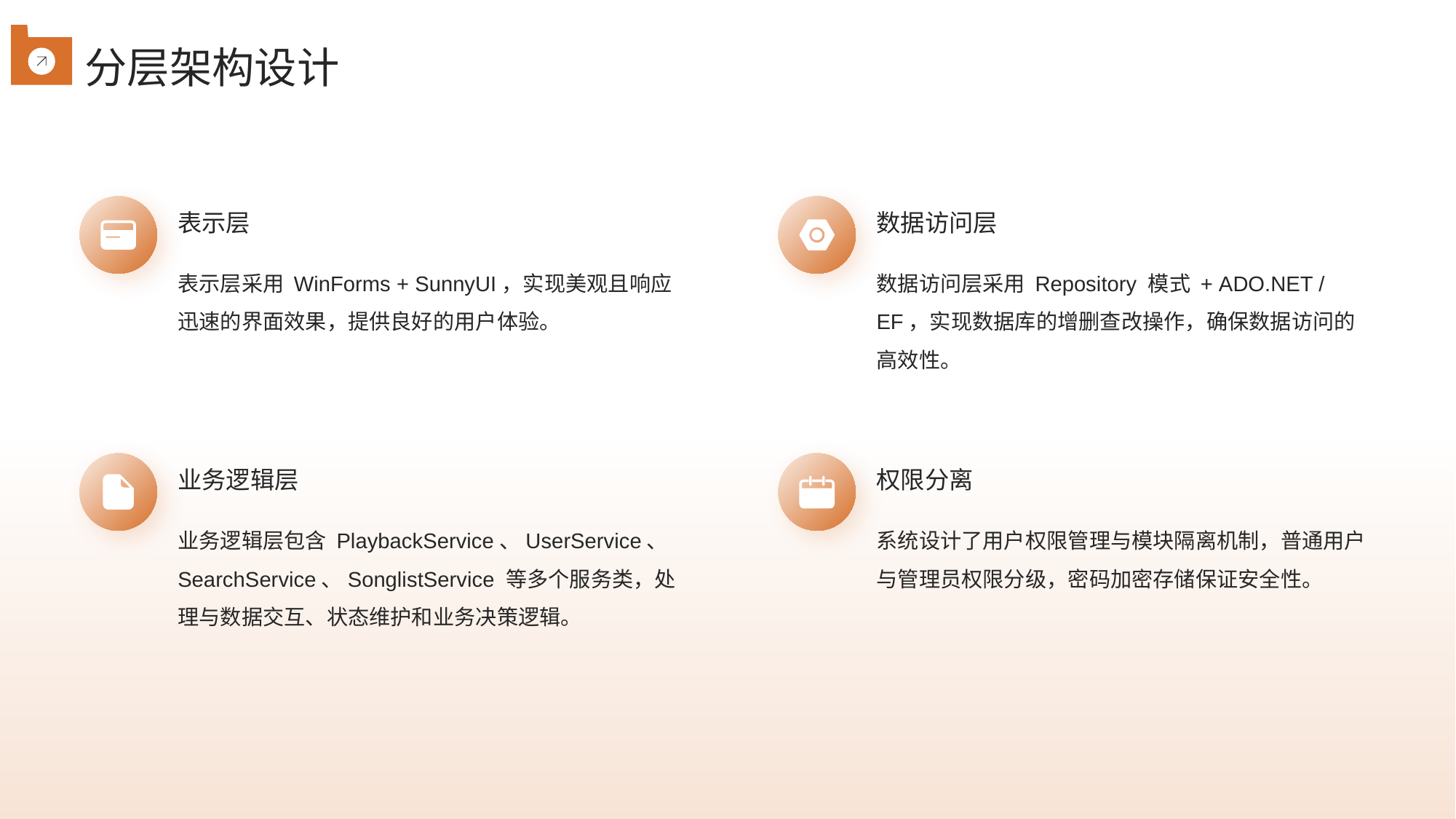

分层架构设计

数据访问层
表示层

表示层采用 WinForms + SunnyUI，实现美观且响应迅速的界面效果，提供良好的用户体验。
数据访问层采用 Repository 模式 + ADO.NET / EF，实现数据库的增删查改操作，确保数据访问的高效性。
权限分离
业务逻辑层

系统设计了用户权限管理与模块隔离机制，普通用户与管理员权限分级，密码加密存储保证安全性。
业务逻辑层包含 PlaybackService、UserService、SearchService、SonglistService 等多个服务类，处理与数据交互、状态维护和业务决策逻辑。